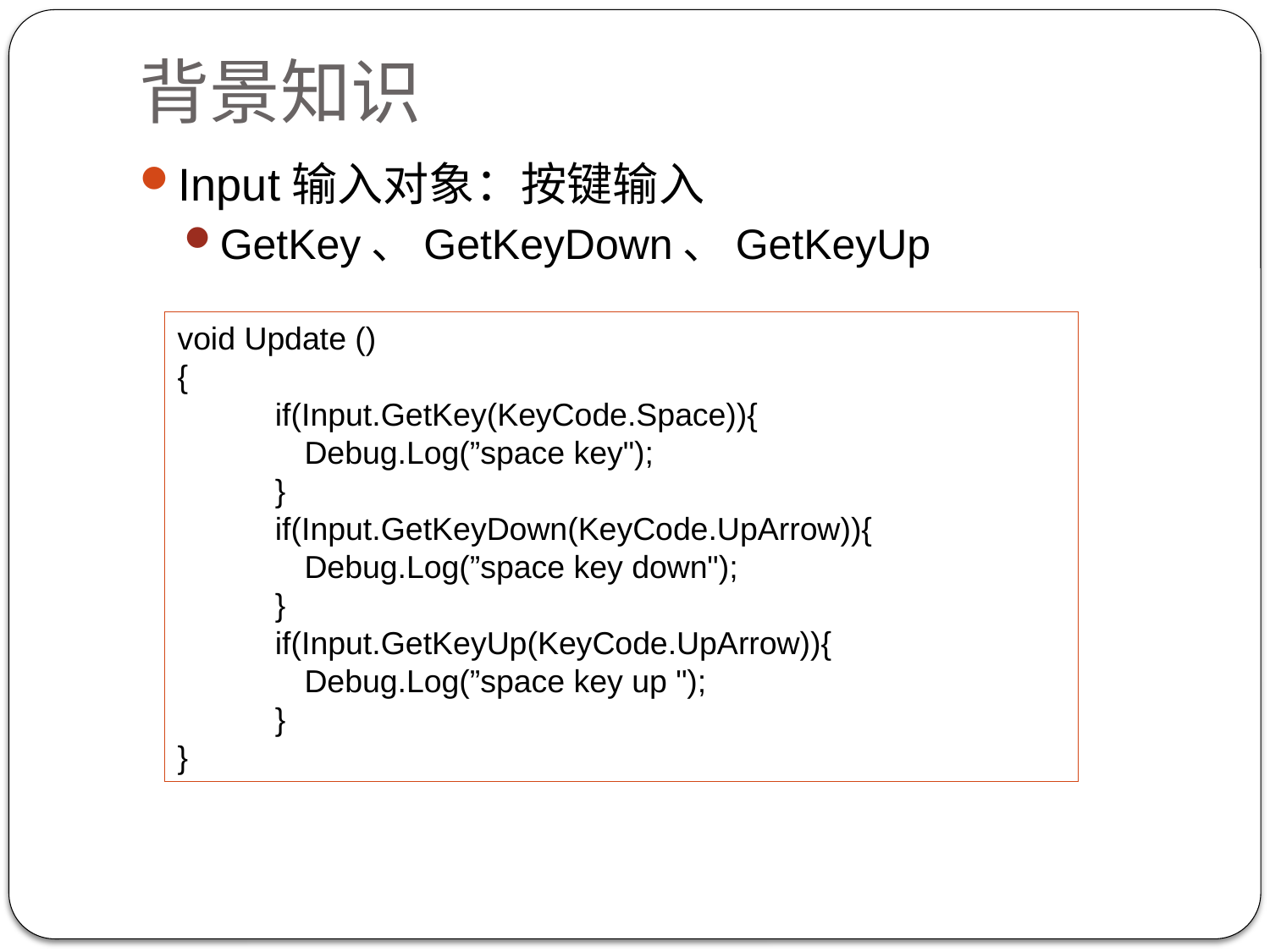

# 背景知识
Input输入对象：按键输入
GetKey、GetKeyDown、GetKeyUp

void Update ()
{
           if(Input.GetKey(KeyCode.Space)){
	Debug.Log(”space key");
           }
           if(Input.GetKeyDown(KeyCode.UpArrow)){
	Debug.Log(”space key down");
           }
           if(Input.GetKeyUp(KeyCode.UpArrow)){
	Debug.Log(”space key up ");
           }
}